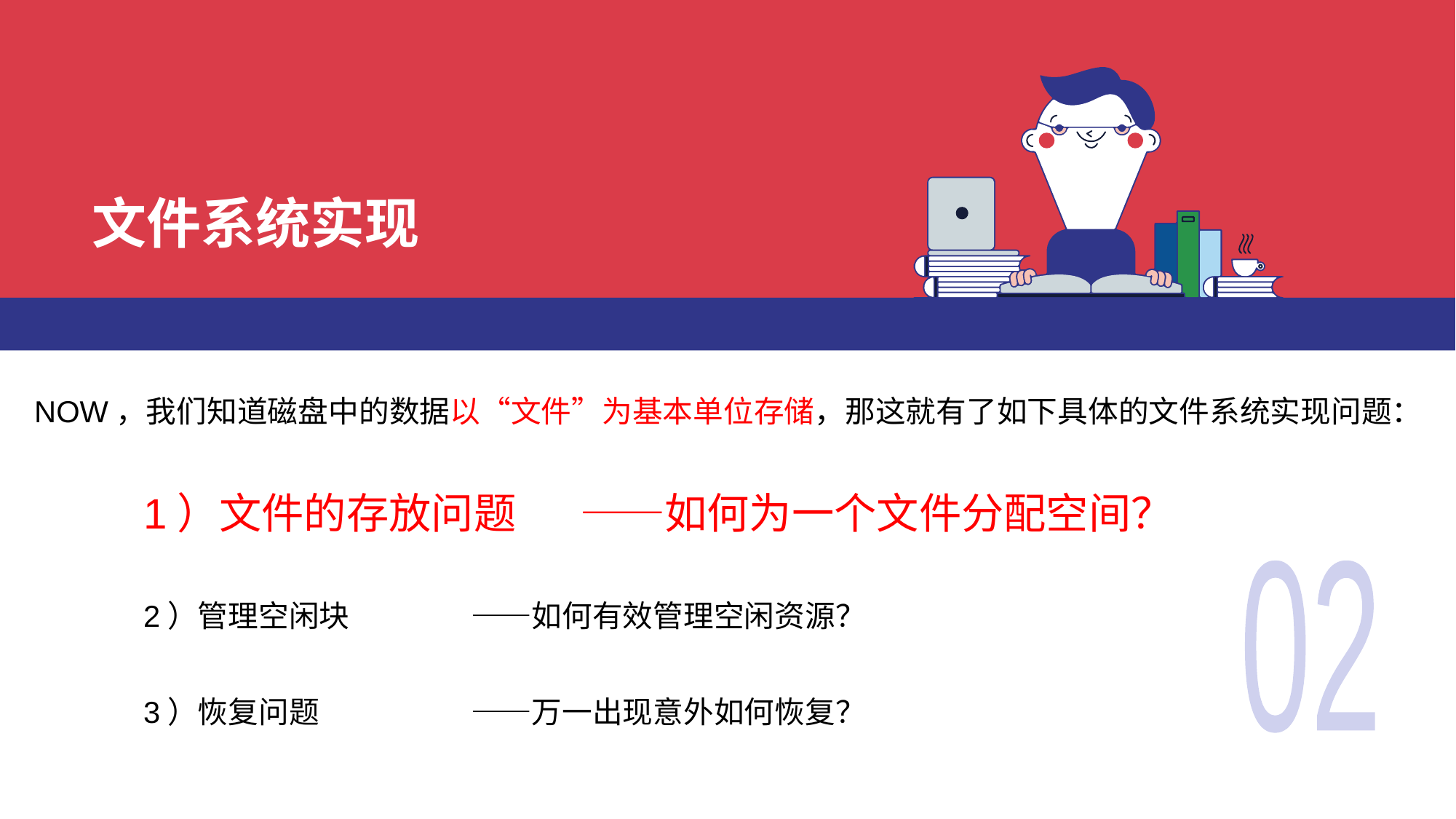

# 文件系统实现
NOW，我们知道磁盘中的数据以“文件”为基本单位存储，那这就有了如下具体的文件系统实现问题：

	1）文件的存放问题	——如何为一个文件分配空间？

	2）管理空闲块		——如何有效管理空闲资源？

	3）恢复问题		——万一出现意外如何恢复？

02